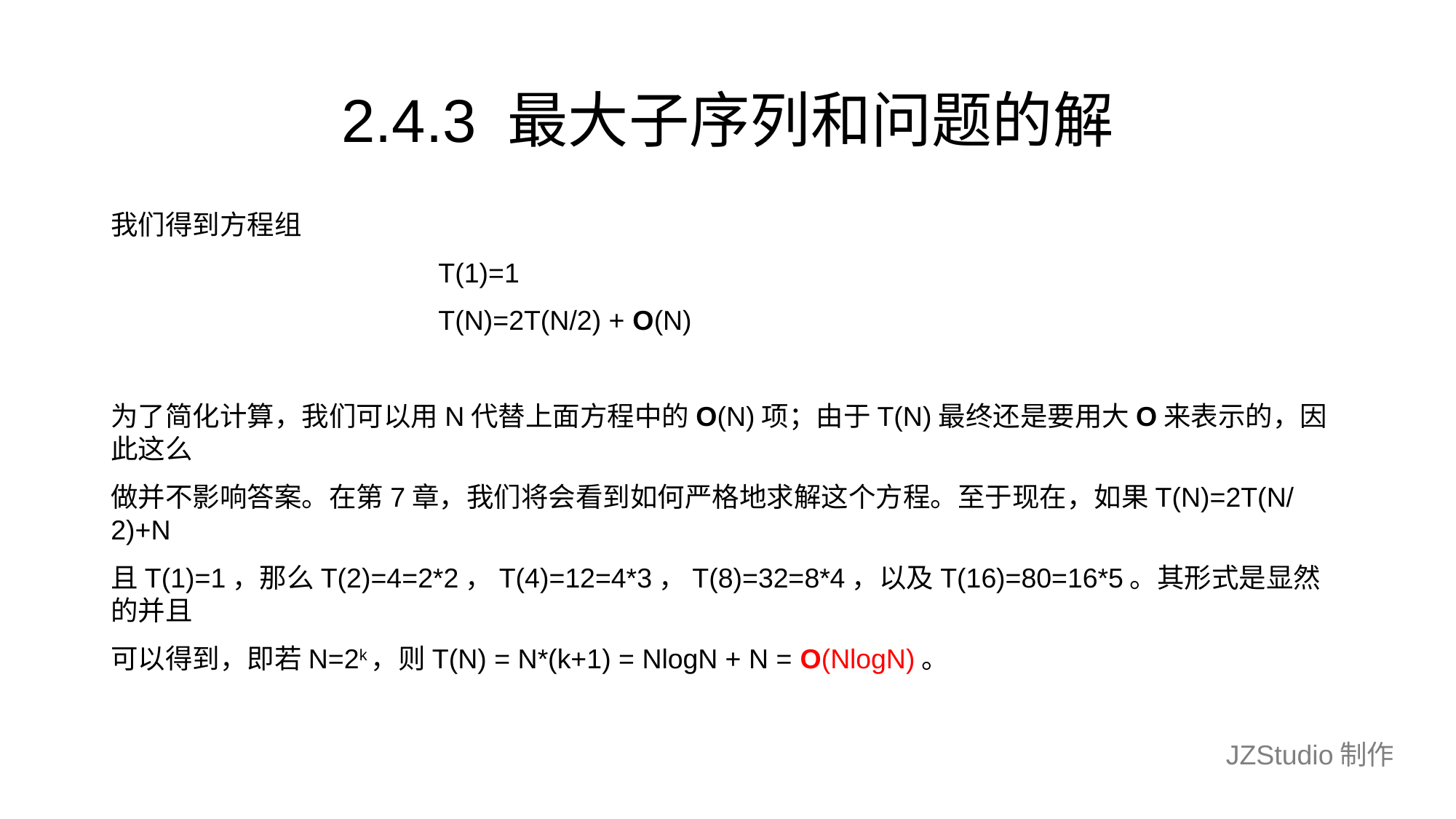

# 2.4.3 最大子序列和问题的解
我们得到方程组
			T(1)=1
			T(N)=2T(N/2) + O(N)

为了简化计算，我们可以用N代替上面方程中的O(N)项；由于T(N)最终还是要用大O来表示的，因此这么
做并不影响答案。在第7章，我们将会看到如何严格地求解这个方程。至于现在，如果T(N)=2T(N/2)+N
且T(1)=1，那么T(2)=4=2*2，T(4)=12=4*3，T(8)=32=8*4，以及T(16)=80=16*5。其形式是显然的并且
可以得到，即若N=2k，则T(N) = N*(k+1) = NlogN + N = O(NlogN)。